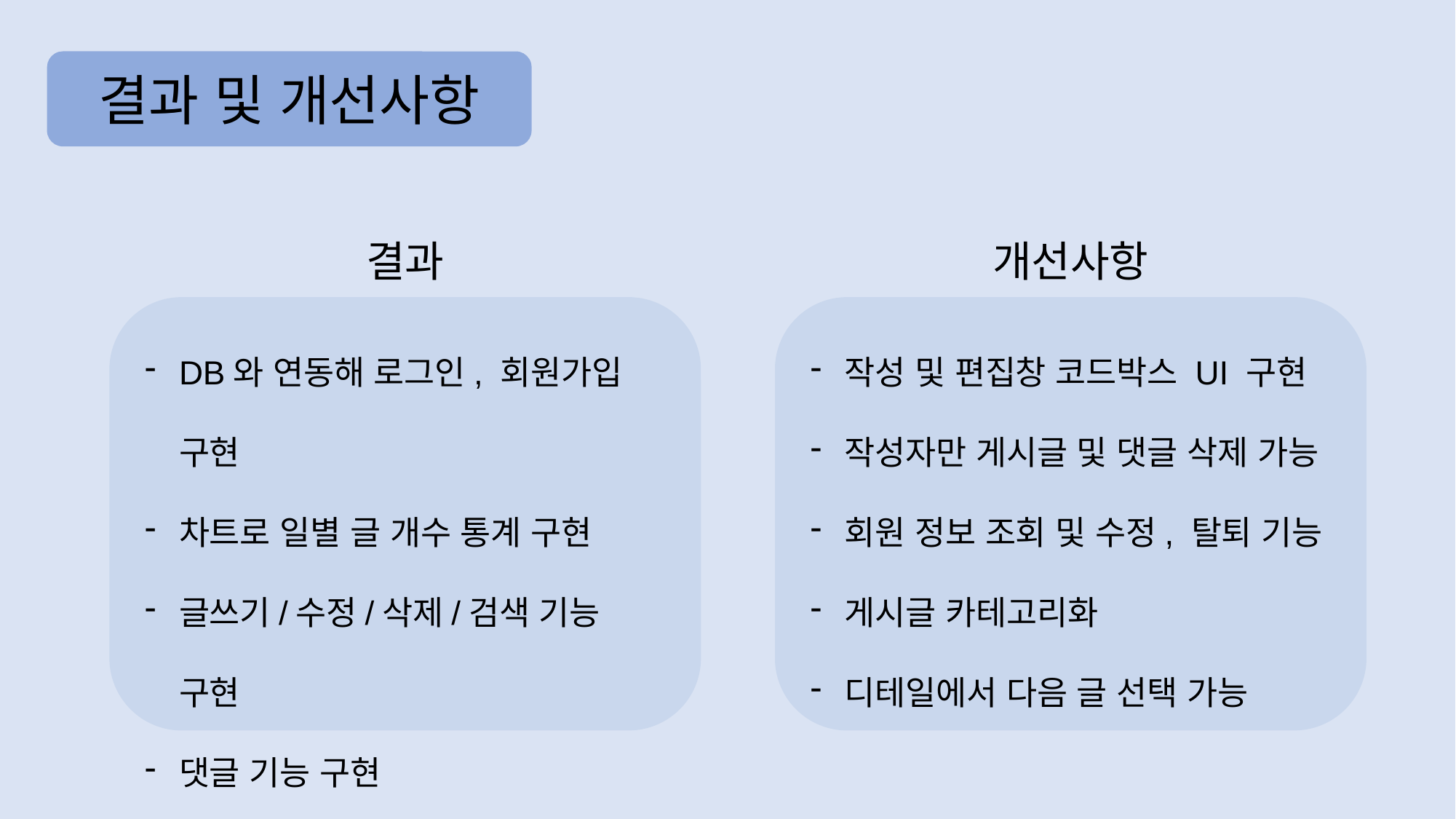

결과 및 개선사항
결과
개선사항

DB와 연동해 로그인, 회원가입 구현
차트로 일별 글 개수 통계 구현
글쓰기/수정/삭제/검색 기능 구현
댓글 기능 구현
코드박스 다크모드 ON/OFF 구현
작성 및 편집창 코드박스 UI 구현
작성자만 게시글 및 댓글 삭제 가능
회원 정보 조회 및 수정, 탈퇴 기능
게시글 카테고리화
디테일에서 다음 글 선택 가능